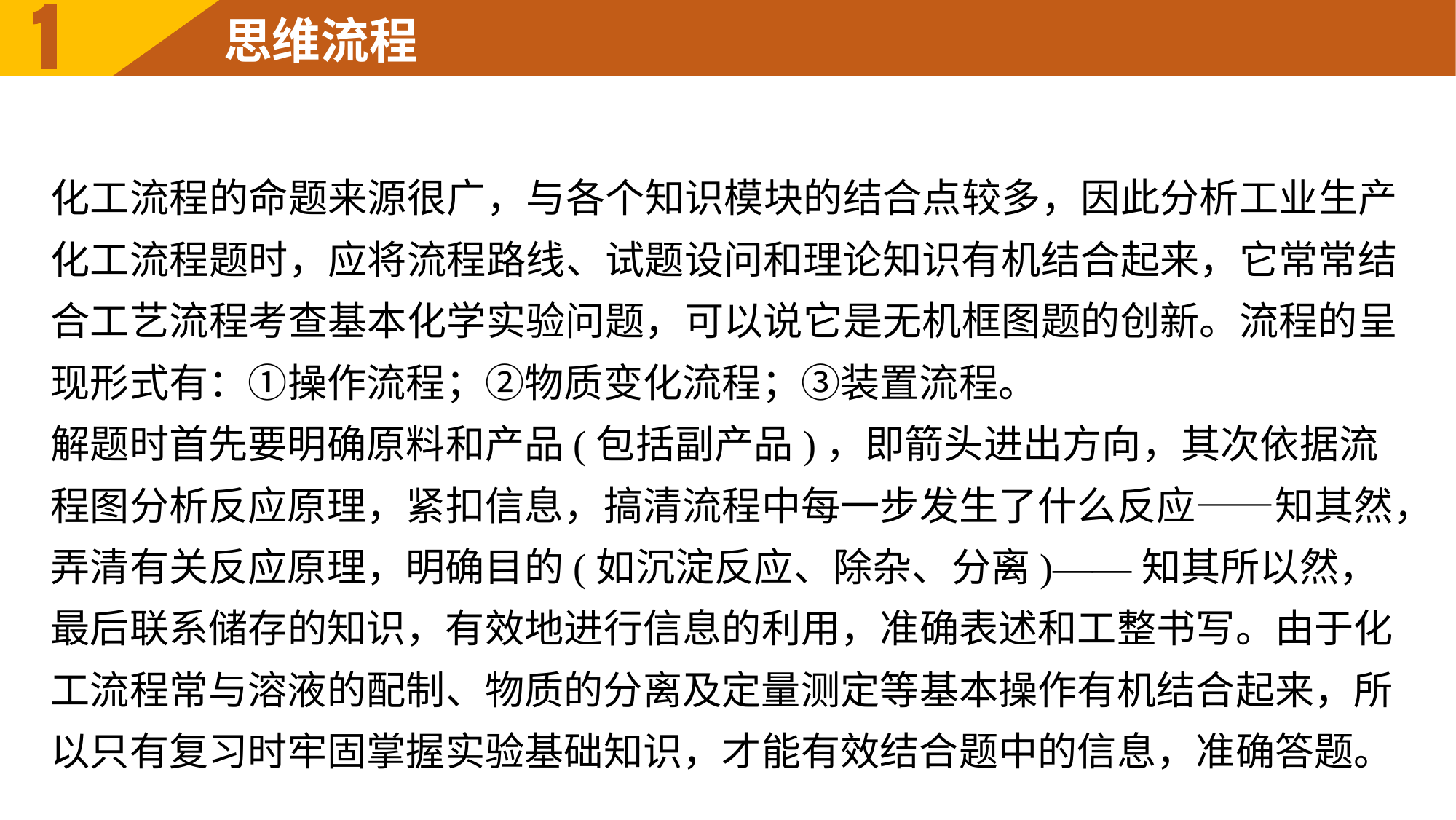

1

思维流程
化工流程的命题来源很广，与各个知识模块的结合点较多，因此分析工业生产化工流程题时，应将流程路线、试题设问和理论知识有机结合起来，它常常结合工艺流程考查基本化学实验问题，可以说它是无机框图题的创新。流程的呈现形式有：①操作流程；②物质变化流程；③装置流程。
解题时首先要明确原料和产品(包括副产品)，即箭头进出方向，其次依据流程图分析反应原理，紧扣信息，搞清流程中每一步发生了什么反应——知其然，弄清有关反应原理，明确目的(如沉淀反应、除杂、分离)——知其所以然，最后联系储存的知识，有效地进行信息的利用，准确表述和工整书写。由于化工流程常与溶液的配制、物质的分离及定量测定等基本操作有机结合起来，所以只有复习时牢固掌握实验基础知识，才能有效结合题中的信息，准确答题。